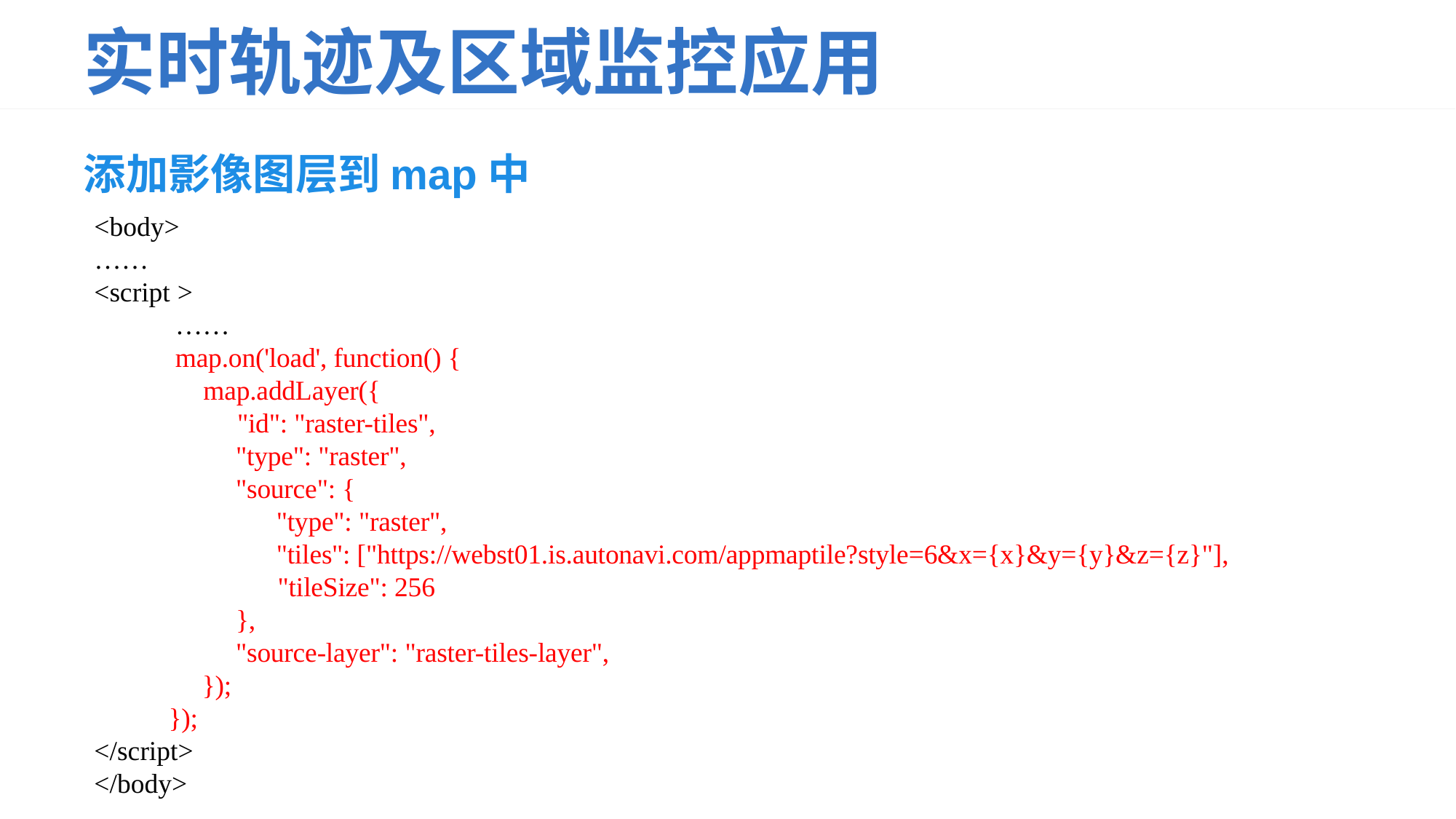

# 实时轨迹及区域监控应用
添加影像图层到map中

<body>
……
<script >
            ……
            map.on('load', function() {
            	map.addLayer({
                	     "id": "raster-tiles",
                     "type": "raster",
                     "source": {
                           "type": "raster",
                           "tiles": ["https://webst01.is.autonavi.com/appmaptile?style=6&x={x}&y={y}&z={z}"],
	           "tileSize": 256
                     },
                     "source-layer": "raster-tiles-layer",
                });
           });
</script>
</body>